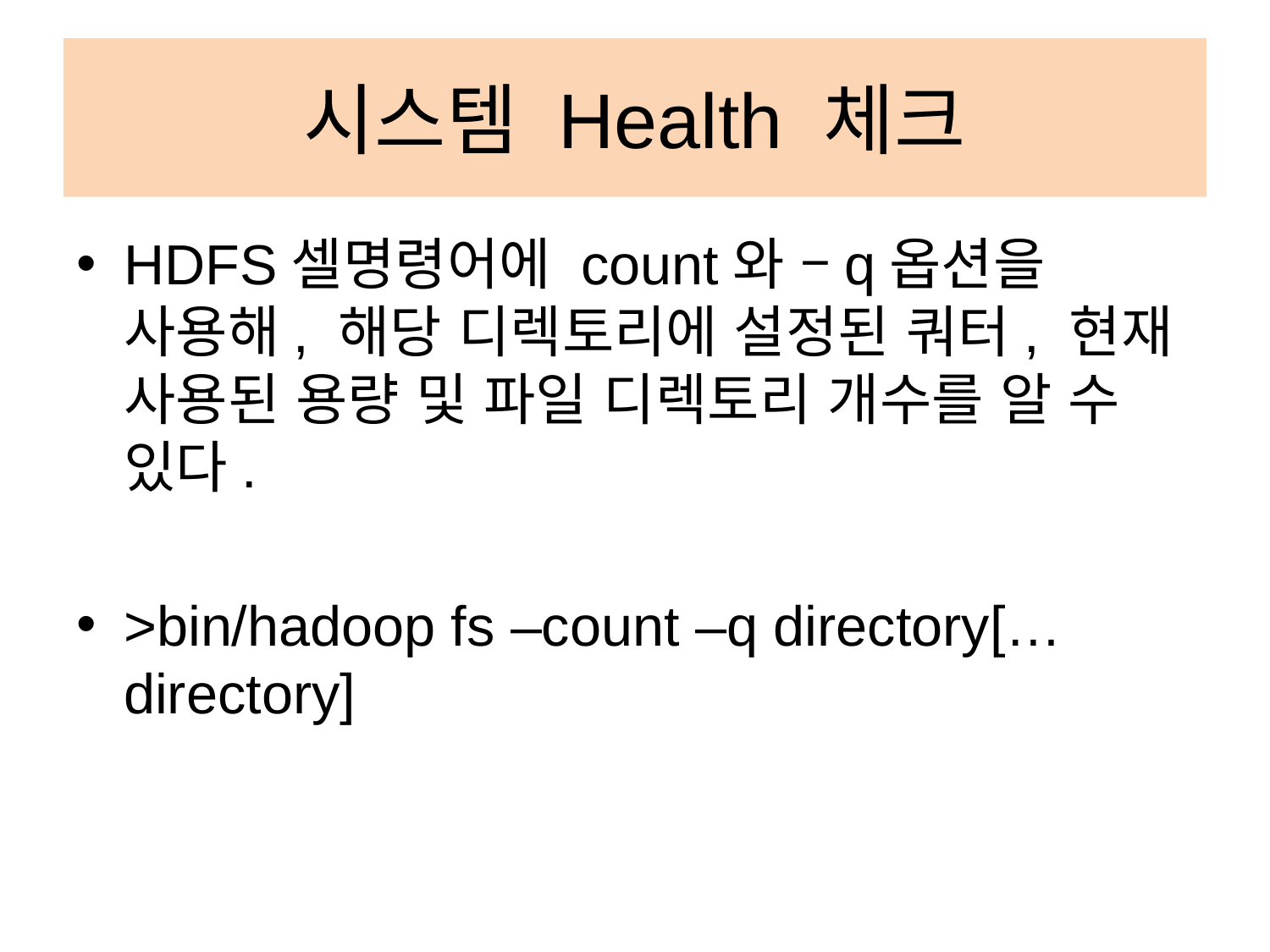

# 시스템 Health 체크
HDFS셀명령어에 count와 –q옵션을 사용해, 해당 디렉토리에 설정된 쿼터, 현재 사용된 용량 및 파일 디렉토리 개수를 알 수 있다.

>bin/hadoop fs –count –q directory[…directory]